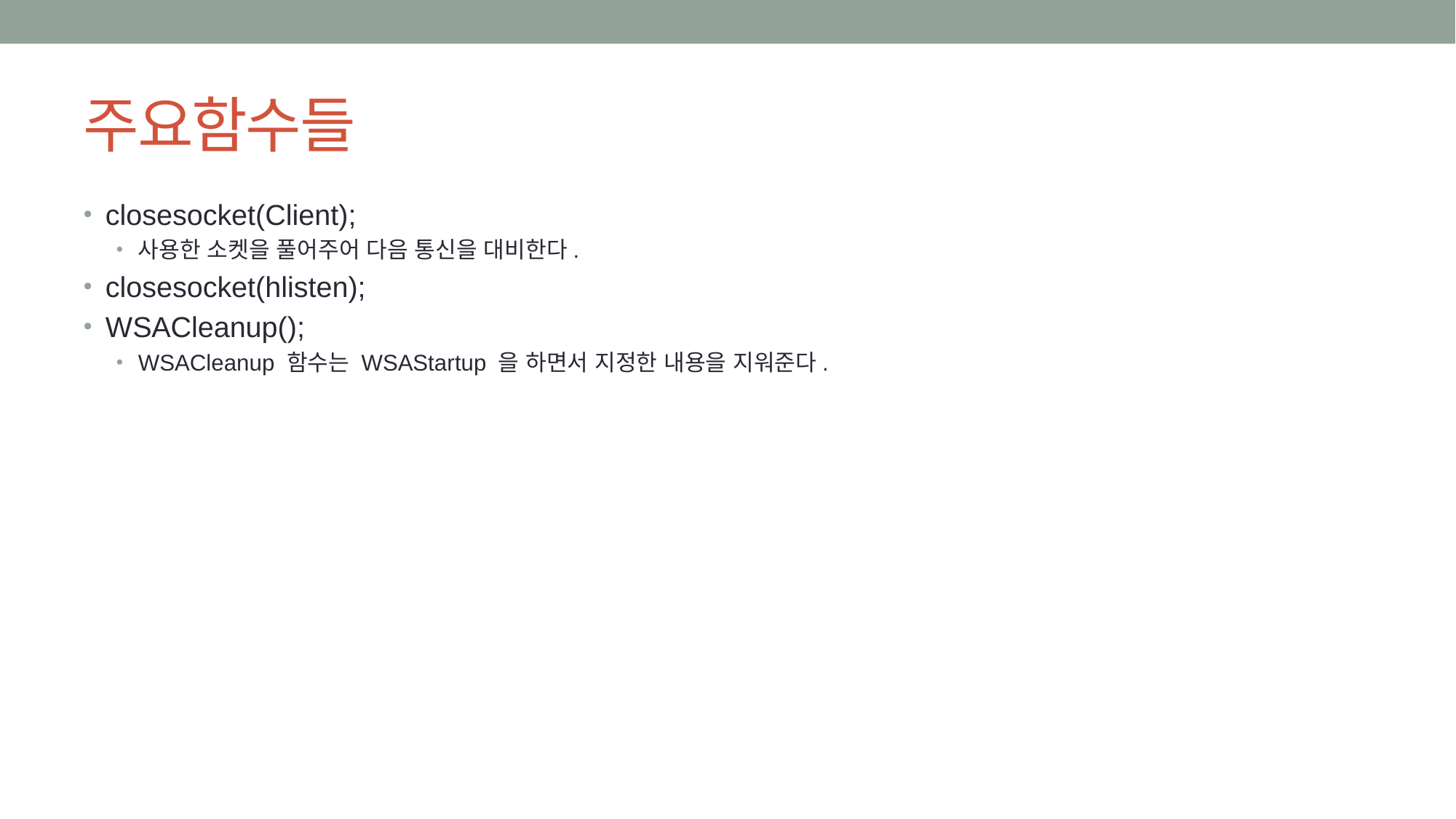

# 주요함수들
closesocket(Client);
사용한 소켓을 풀어주어 다음 통신을 대비한다.
closesocket(hlisten);
WSACleanup();
WSACleanup 함수는 WSAStartup 을 하면서 지정한 내용을 지워준다.